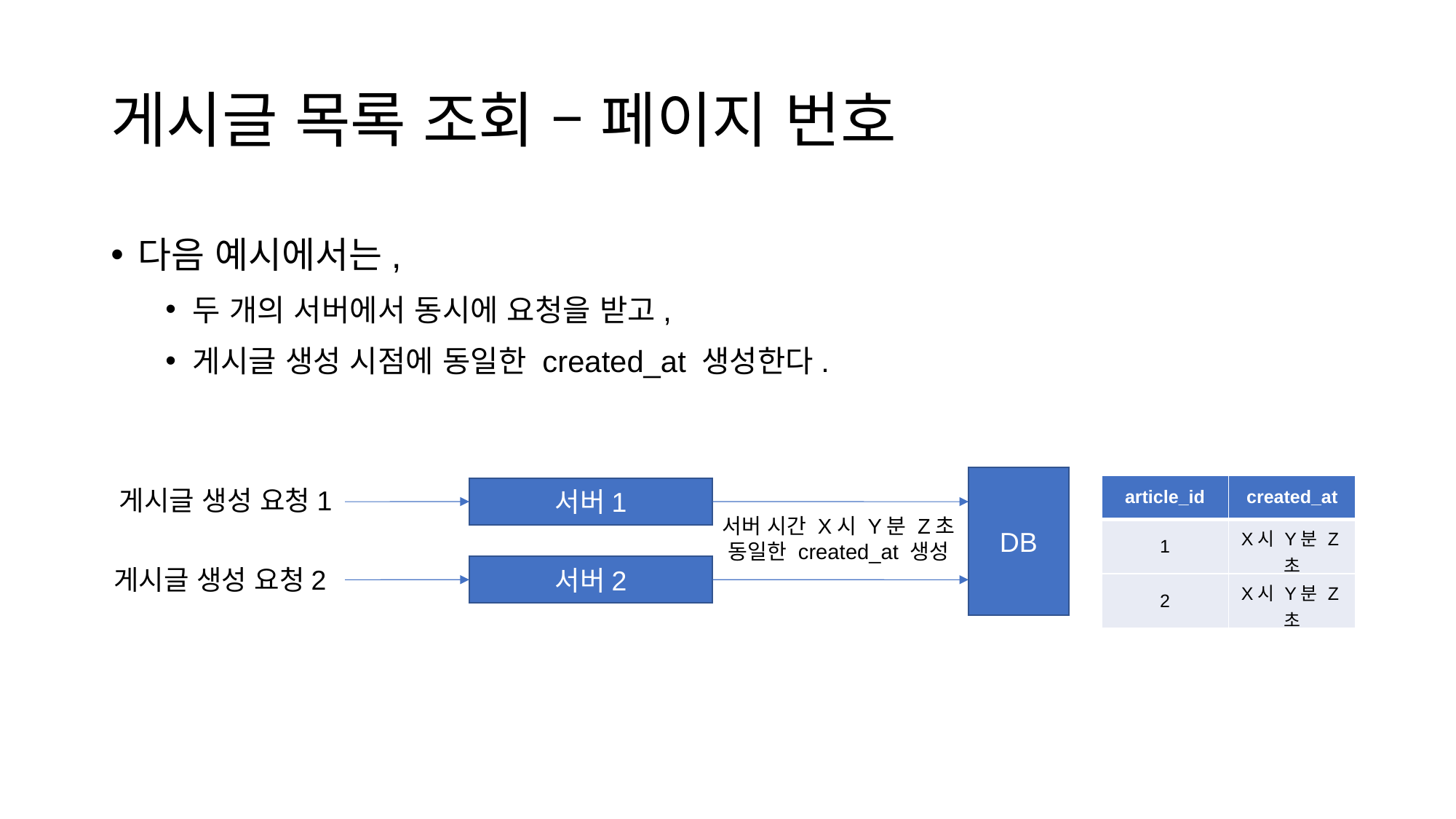

# 게시글 목록 조회 – 페이지 번호
다음 예시에서는,
두 개의 서버에서 동시에 요청을 받고,
게시글 생성 시점에 동일한 created_at 생성한다.
DB
| article\_id | created\_at |
| --- | --- |
| 1 | X시 Y분 Z초 |
| 2 | X시 Y분 Z초 |
게시글 생성 요청1
서버1
서버 시간 X시 Y분 Z초
동일한 created_at 생성
서버2
게시글 생성 요청2